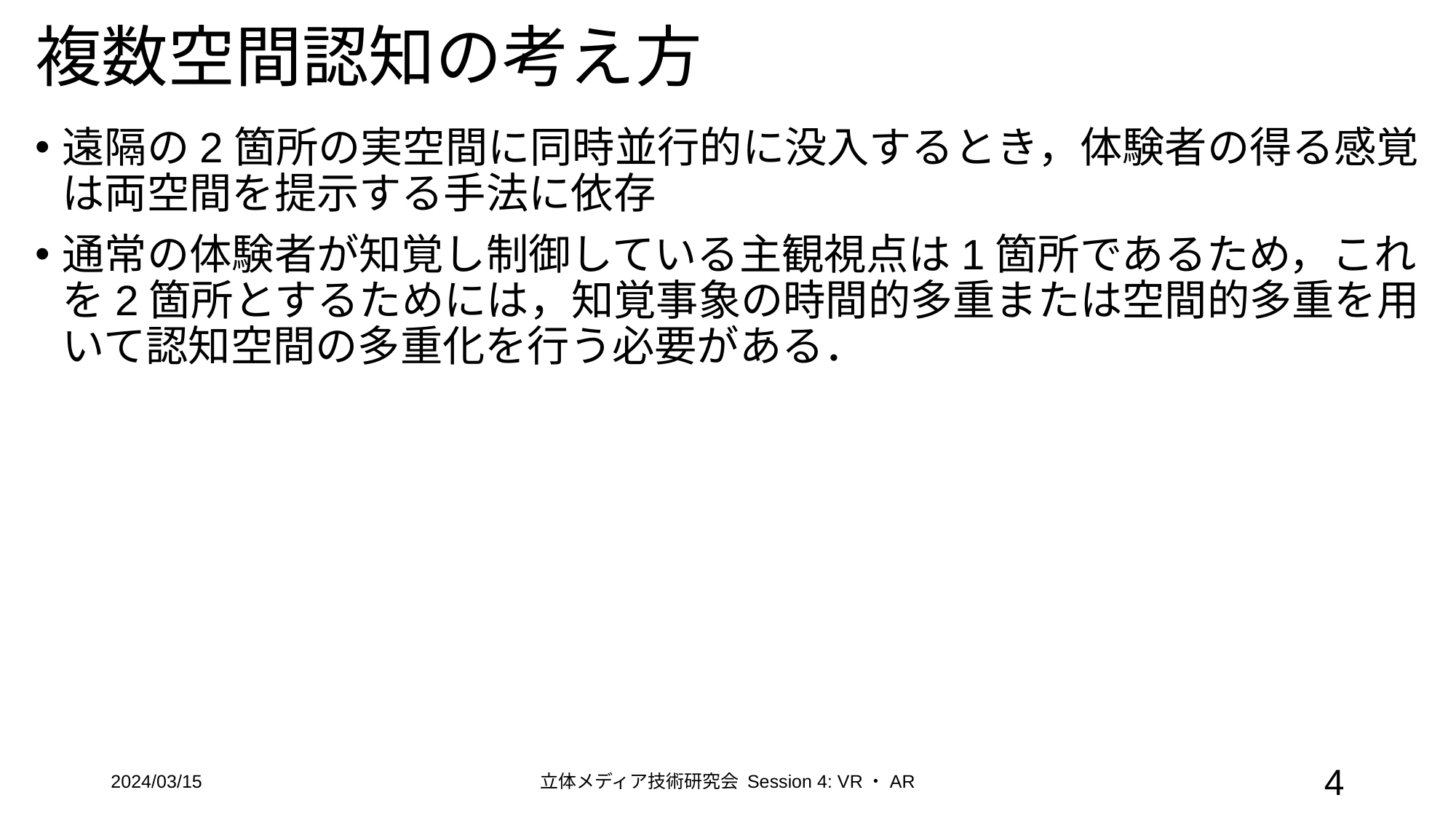

# 複数空間認知の考え方
遠隔の2箇所の実空間に同時並行的に没入するとき，体験者の得る感覚は両空間を提示する手法に依存
通常の体験者が知覚し制御している主観視点は1箇所であるため，これを2箇所とするためには，知覚事象の時間的多重または空間的多重を用いて認知空間の多重化を行う必要がある．
2024/03/15
立体メディア技術研究会 Session 4: VR・AR
4